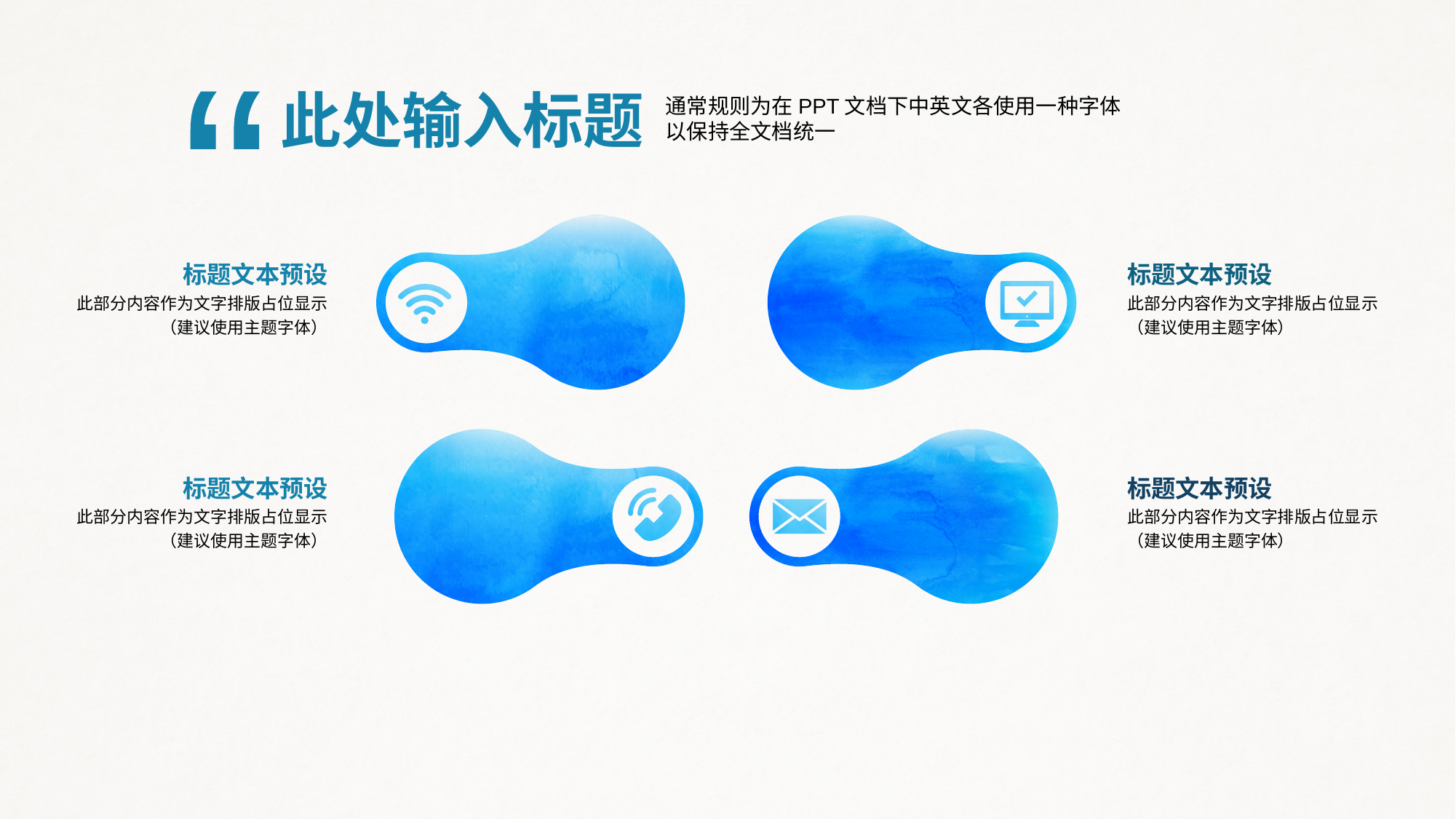

此处输入标题
“
通常规则为在PPT文档下中英文各使用一种字体以保持全文档统一

标题文本预设
此部分内容作为文字排版占位显示
（建议使用主题字体）
标题文本预设
此部分内容作为文字排版占位显示
（建议使用主题字体）

标题文本预设
此部分内容作为文字排版占位显示
（建议使用主题字体）
标题文本预设
此部分内容作为文字排版占位显示
（建议使用主题字体）